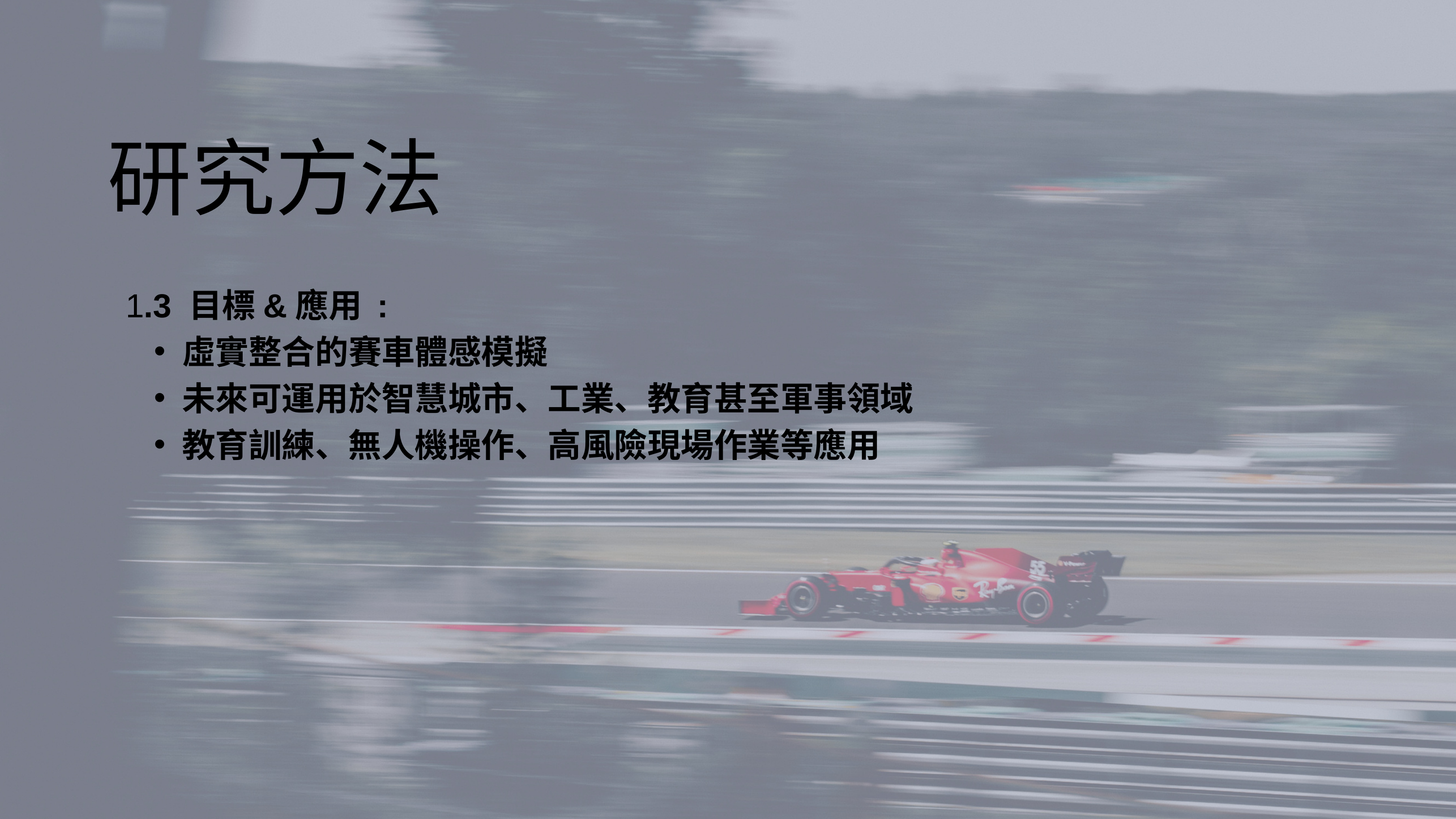

研究方法
1.3 目標&應用 :
虛實整合的賽車體感模擬
未來可運用於智慧城市、工業、教育甚至軍事領域
教育訓練、無人機操作、高風險現場作業等應用